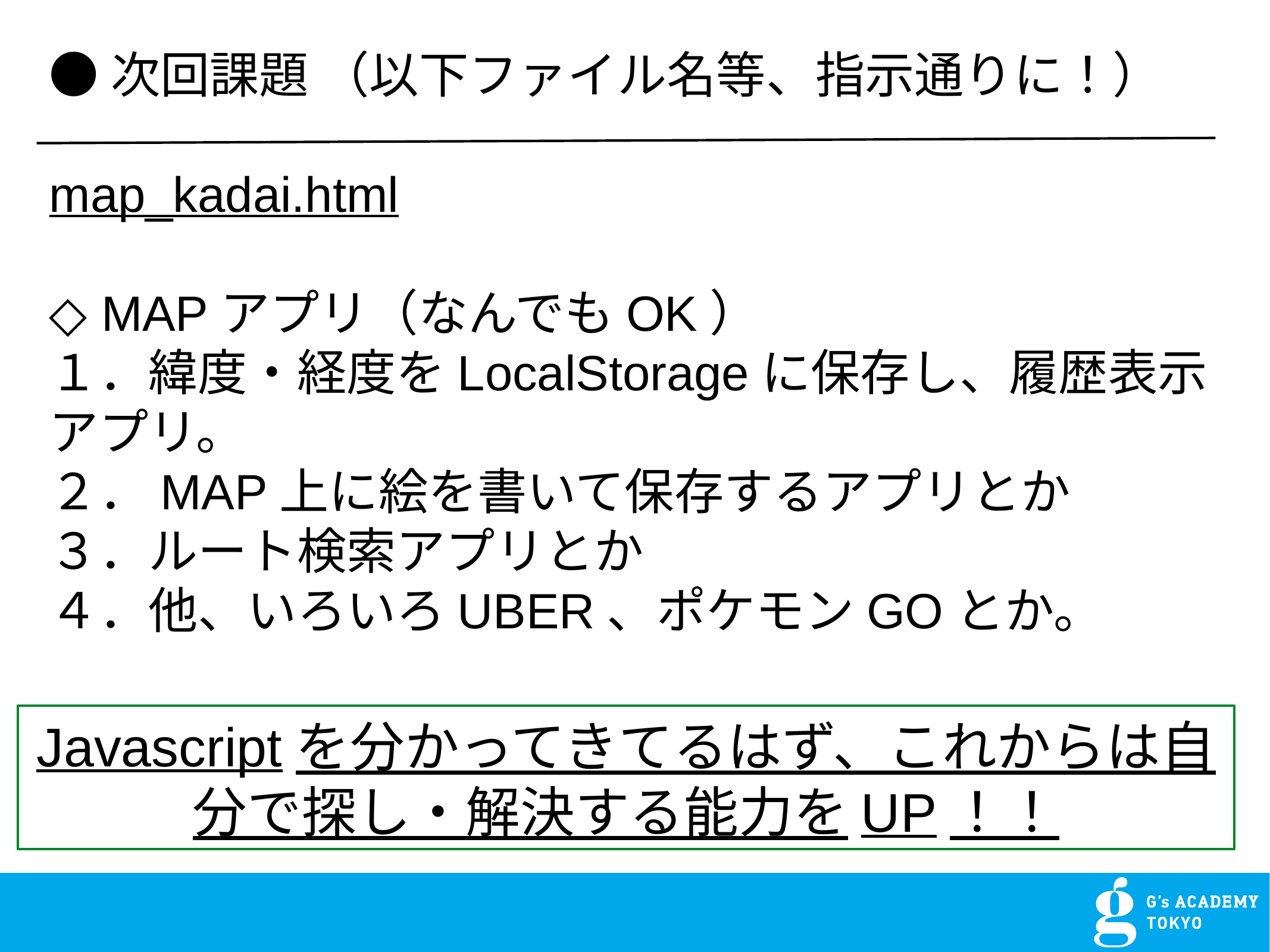

●次回課題 （以下ファイル名等、指示通りに！）

map_kadai.html

◇ MAPアプリ（なんでもOK）
１．緯度・経度をLocalStorageに保存し、履歴表示アプリ。
２．MAP上に絵を書いて保存するアプリとか
３．ルート検索アプリとか
４．他、いろいろUBER、ポケモンGOとか。
Javascriptを分かってきてるはず、これからは自分で探し・解決する能力をUP！！